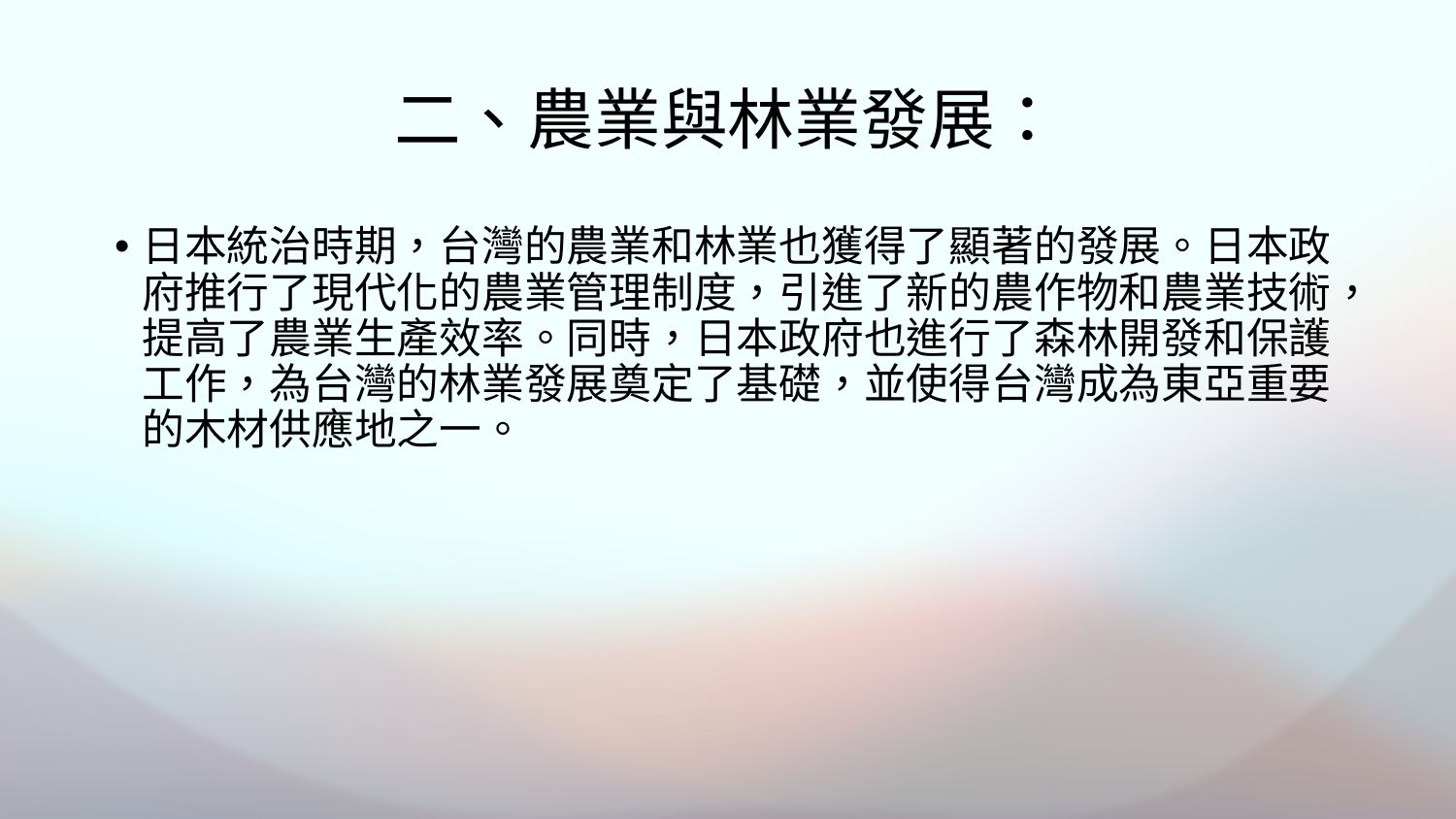

# 二、農業與林業發展：
日本統治時期，台灣的農業和林業也獲得了顯著的發展。日本政府推行了現代化的農業管理制度，引進了新的農作物和農業技術，提高了農業生產效率。同時，日本政府也進行了森林開發和保護工作，為台灣的林業發展奠定了基礎，並使得台灣成為東亞重要的木材供應地之一。